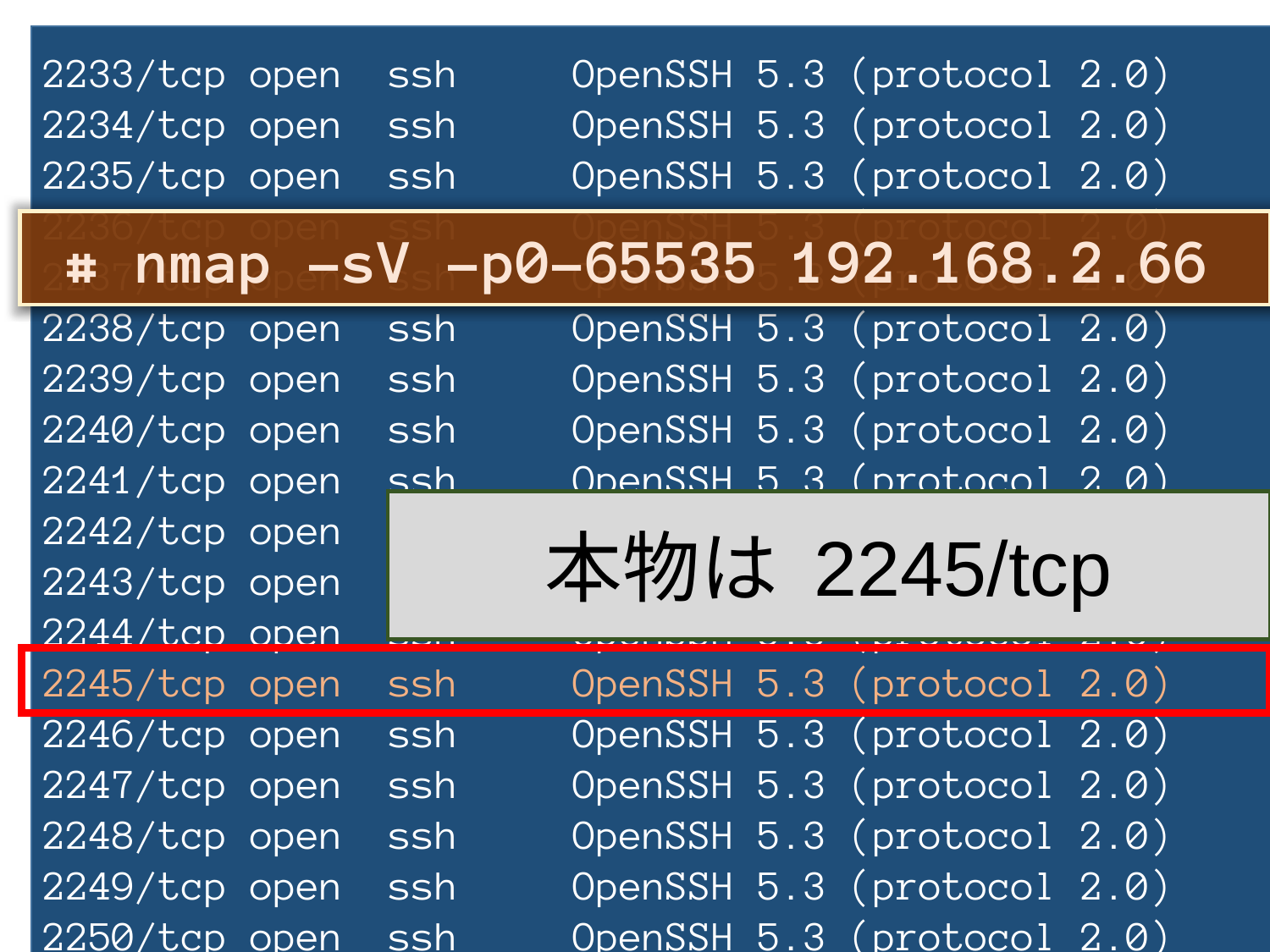

2233/tcp open  ssh     OpenSSH 5.3 (protocol 2.0)
2234/tcp open  ssh     OpenSSH 5.3 (protocol 2.0)
2235/tcp open  ssh     OpenSSH 5.3 (protocol 2.0)
2236/tcp open  ssh     OpenSSH 5.3 (protocol 2.0)
2237/tcp open  ssh     OpenSSH 5.3 (protocol 2.0)
2238/tcp open  ssh     OpenSSH 5.3 (protocol 2.0)
2239/tcp open  ssh     OpenSSH 5.3 (protocol 2.0)
2240/tcp open  ssh     OpenSSH 5.3 (protocol 2.0)
2241/tcp open  ssh     OpenSSH 5.3 (protocol 2.0)
2242/tcp open  ssh     OpenSSH 5.3 (protocol 2.0)
2243/tcp open  ssh     OpenSSH 5.3 (protocol 2.0)
2244/tcp open  ssh     OpenSSH 5.3 (protocol 2.0)
2245/tcp open  ssh     OpenSSH 5.3 (protocol 2.0)
2246/tcp open  ssh     OpenSSH 5.3 (protocol 2.0)
2247/tcp open  ssh     OpenSSH 5.3 (protocol 2.0)
2248/tcp open  ssh     OpenSSH 5.3 (protocol 2.0)
2249/tcp open  ssh     OpenSSH 5.3 (protocol 2.0)
2250/tcp open  ssh     OpenSSH 5.3 (protocol 2.0)
 # nmap -sV -p0-65535 192.168.2.66
本物は 2245/tcp